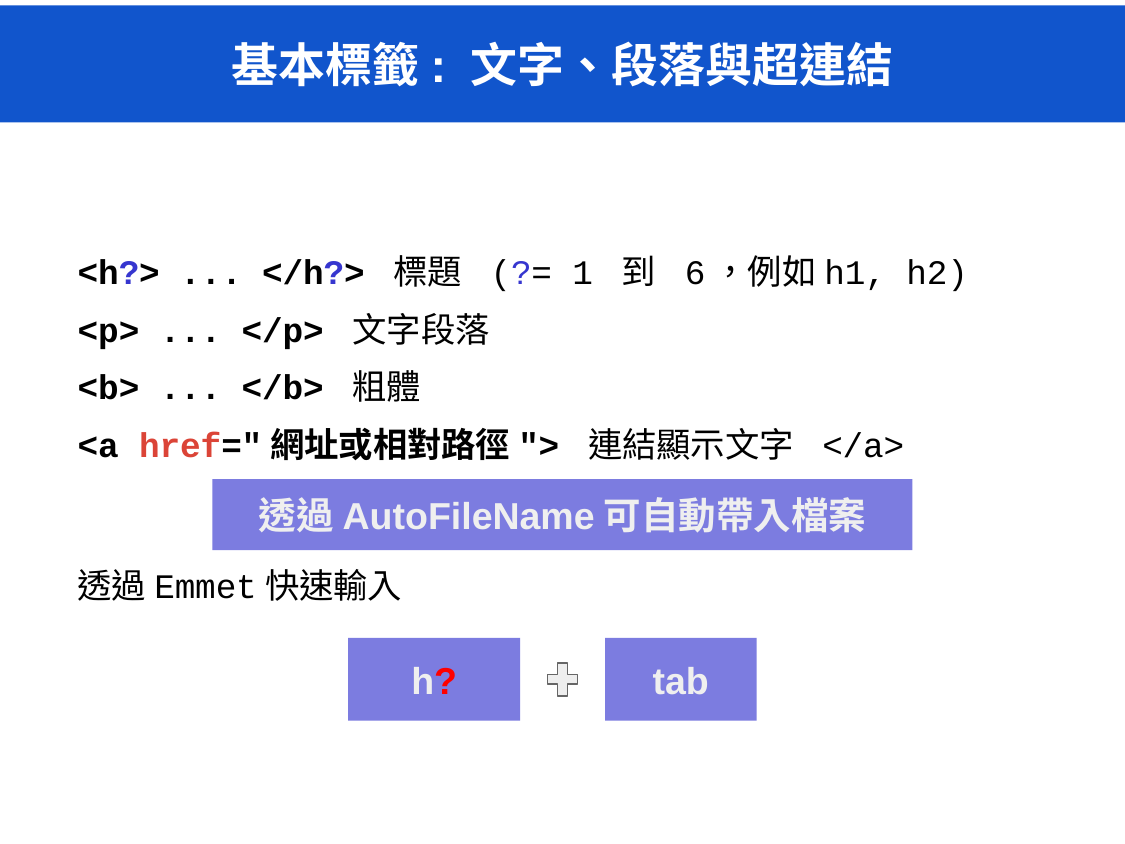

# 基本標籤: 文字、段落與超連結
<h?> ... </h?> 標題 (?= 1 到 6，例如h1, h2)
<p> ... </p> 文字段落
<b> ... </b> 粗體
<a href="網址或相對路徑"> 連結顯示文字 </a>
透過Emmet快速輸入
透過AutoFileName可自動帶入檔案
h?
tab